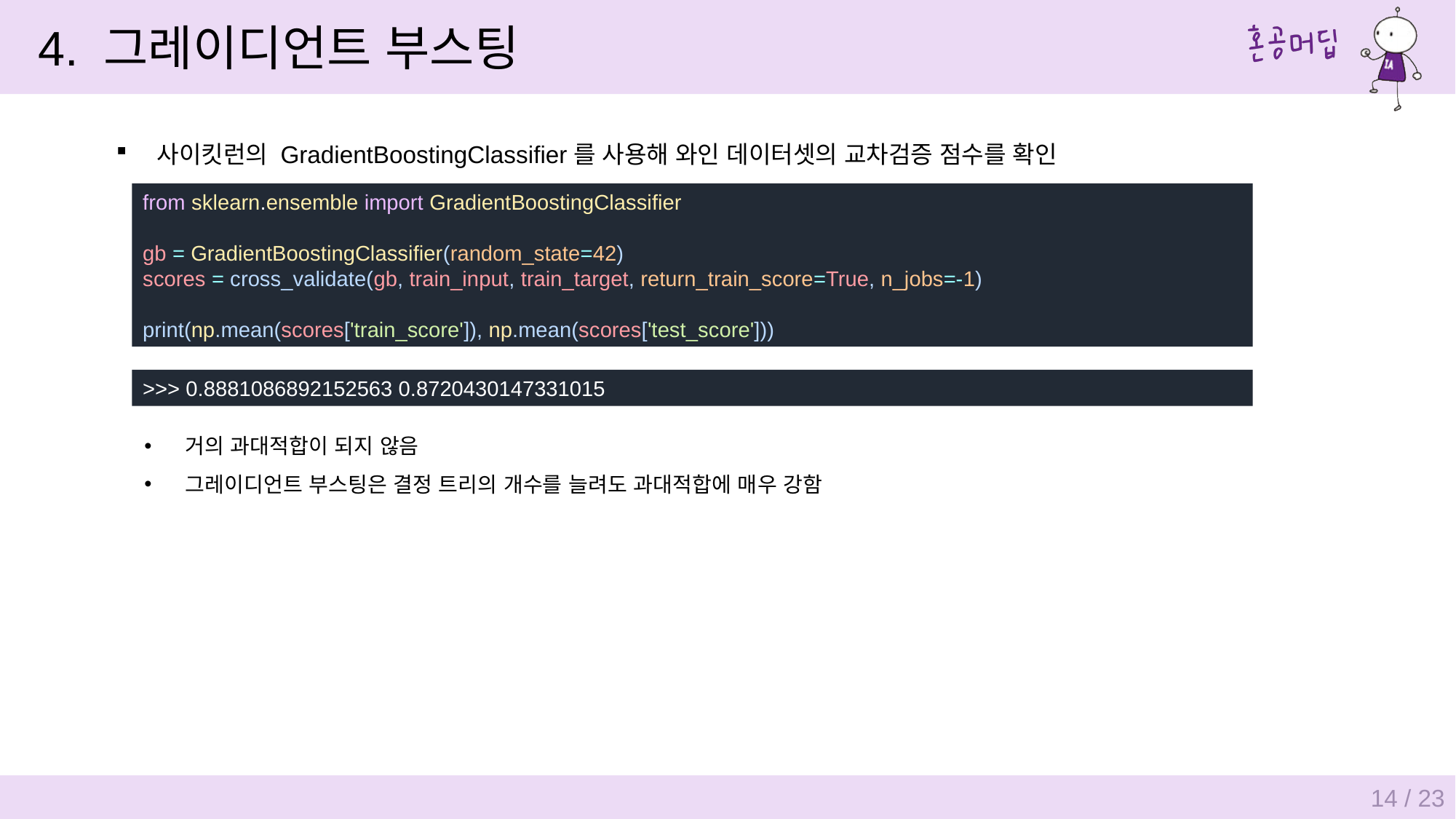

4. 그레이디언트 부스팅
사이킷런의 GradientBoostingClassifier를 사용해 와인 데이터셋의 교차검증 점수를 확인
from sklearn.ensemble import GradientBoostingClassifier
gb = GradientBoostingClassifier(random_state=42)
scores = cross_validate(gb, train_input, train_target, return_train_score=True, n_jobs=-1)
print(np.mean(scores['train_score']), np.mean(scores['test_score']))
>>> 0.8881086892152563 0.8720430147331015
거의 과대적합이 되지 않음
그레이디언트 부스팅은 결정 트리의 개수를 늘려도 과대적합에 매우 강함
14 / 23